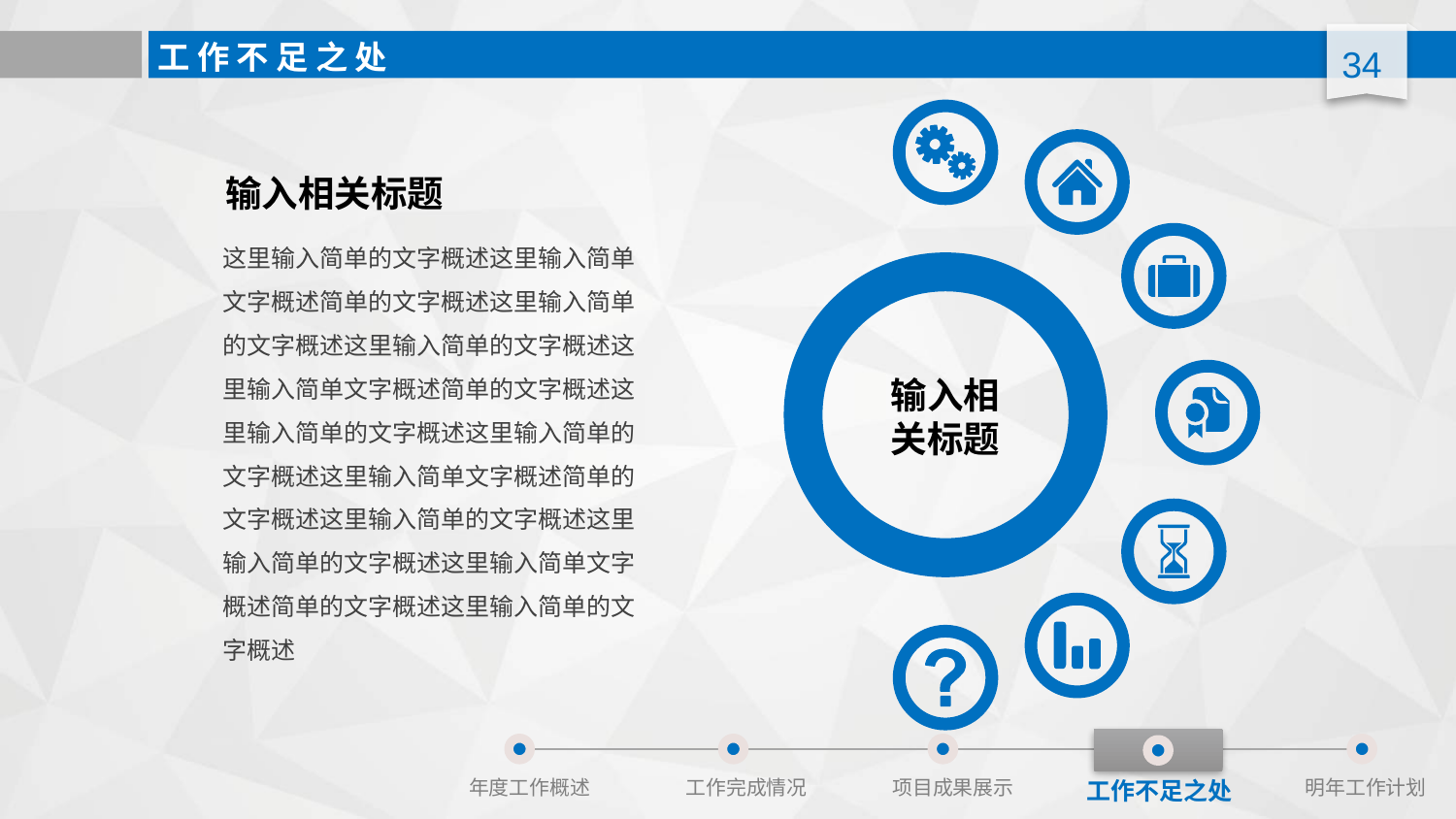

工 作 不 足 之 处

输入相关标题
这里输入简单的文字概述这里输入简单文字概述简单的文字概述这里输入简单的文字概述这里输入简单的文字概述这里输入简单文字概述简单的文字概述这里输入简单的文字概述这里输入简单的文字概述这里输入简单文字概述简单的文字概述这里输入简单的文字概述这里输入简单的文字概述这里输入简单文字概述简单的文字概述这里输入简单的文字概述

输入相
关标题